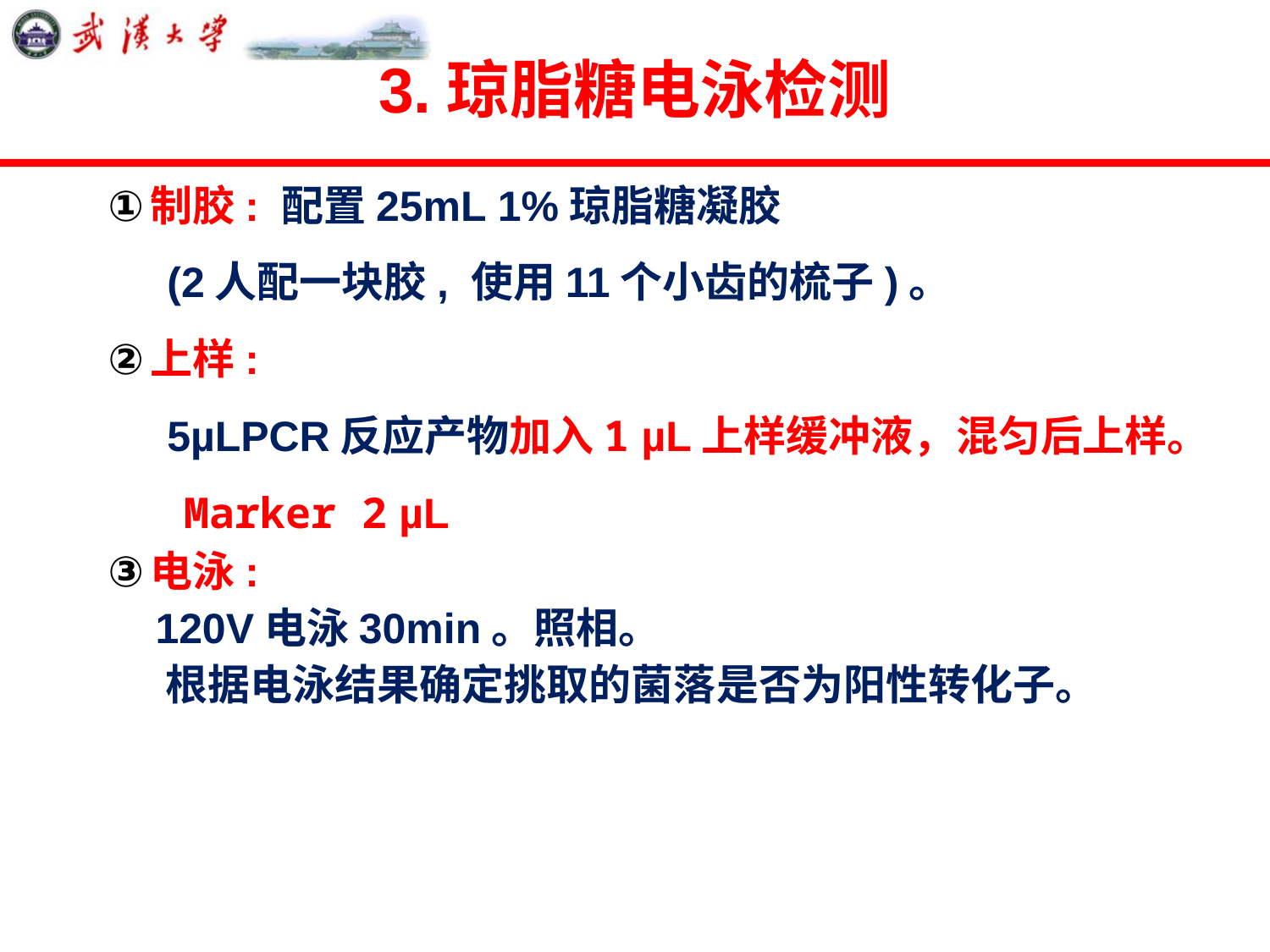

# 3.琼脂糖电泳检测

制胶: 配置25mL 1%琼脂糖凝胶
     (2人配一块胶, 使用11个小齿的梳子)。
上样:
     5µLPCR反应产物加入1 µL上样缓冲液，混匀后上样。
   Marker 2 µL
电泳:
    120V电泳30min。照相。
     根据电泳结果确定挑取的菌落是否为阳性转化子。